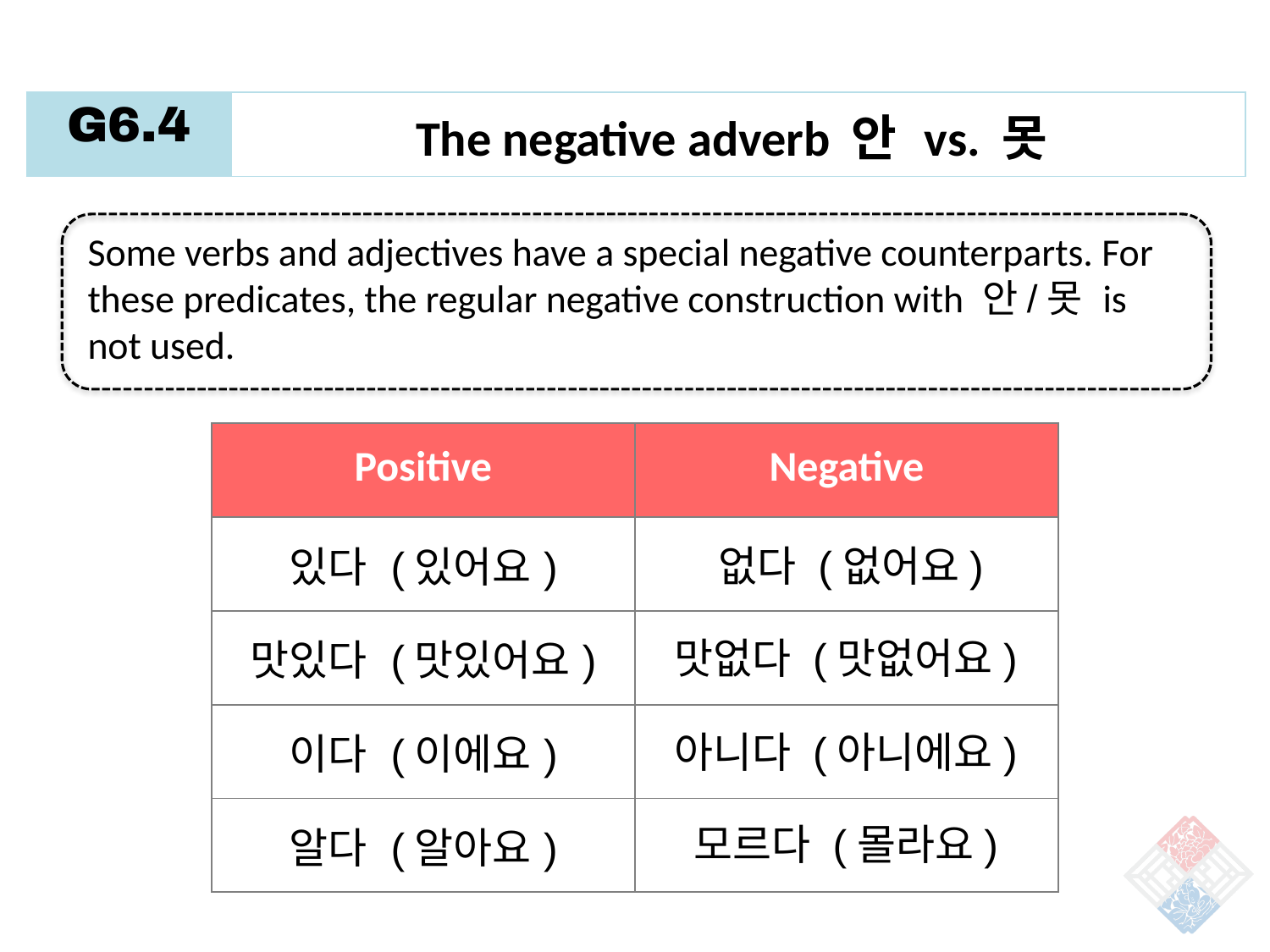

| G6.4 | The negative adverb 안 vs. 못 |
| --- | --- |

Some verbs and adjectives have a special negative counterparts. For these predicates, the regular negative construction with 안/못 is not used.
| Positive | Negative |
| --- | --- |
| 있다 (있어요) |  |
| 맛있다 (맛있어요) |  |
| 이다 (이에요) |  |
| 알다 (알아요) |  |
없다 (없어요)
맛없다 (맛없어요)
아니다 (아니에요)
모르다 (몰라요)